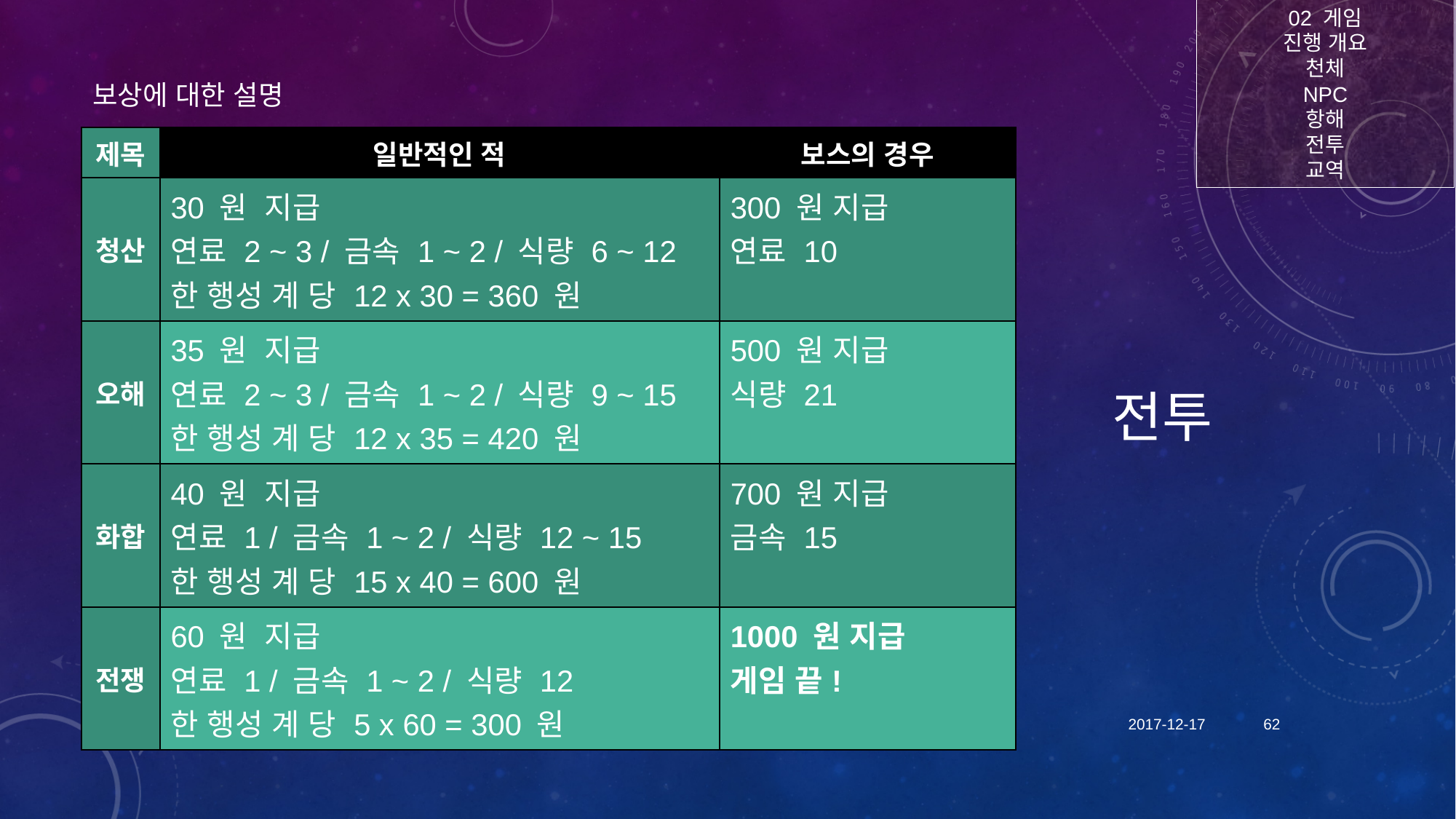

02 게임
진행 개요
천체
NPC
항해
전투
교역
# 전투
보상에 대한 설명
| 제목 | 일반적인 적 | 보스의 경우 |
| --- | --- | --- |
| 청산 | 30 원 지급 연료 2 ~ 3 / 금속 1 ~ 2 / 식량 6 ~ 12 한 행성 계 당 12 x 30 = 360 원 | 300 원 지급 연료 10 |
| 오해 | 35 원 지급 연료 2 ~ 3 / 금속 1 ~ 2 / 식량 9 ~ 15 한 행성 계 당 12 x 35 = 420 원 | 500 원 지급 식량 21 |
| 화합 | 40 원 지급 연료 1 / 금속 1 ~ 2 / 식량 12 ~ 15 한 행성 계 당 15 x 40 = 600 원 | 700 원 지급 금속 15 |
| 전쟁 | 60 원 지급 연료 1 / 금속 1 ~ 2 / 식량 12 한 행성 계 당 5 x 60 = 300 원 | 1000 원 지급 게임 끝! |
Super Light Drive
2017-12-17
62